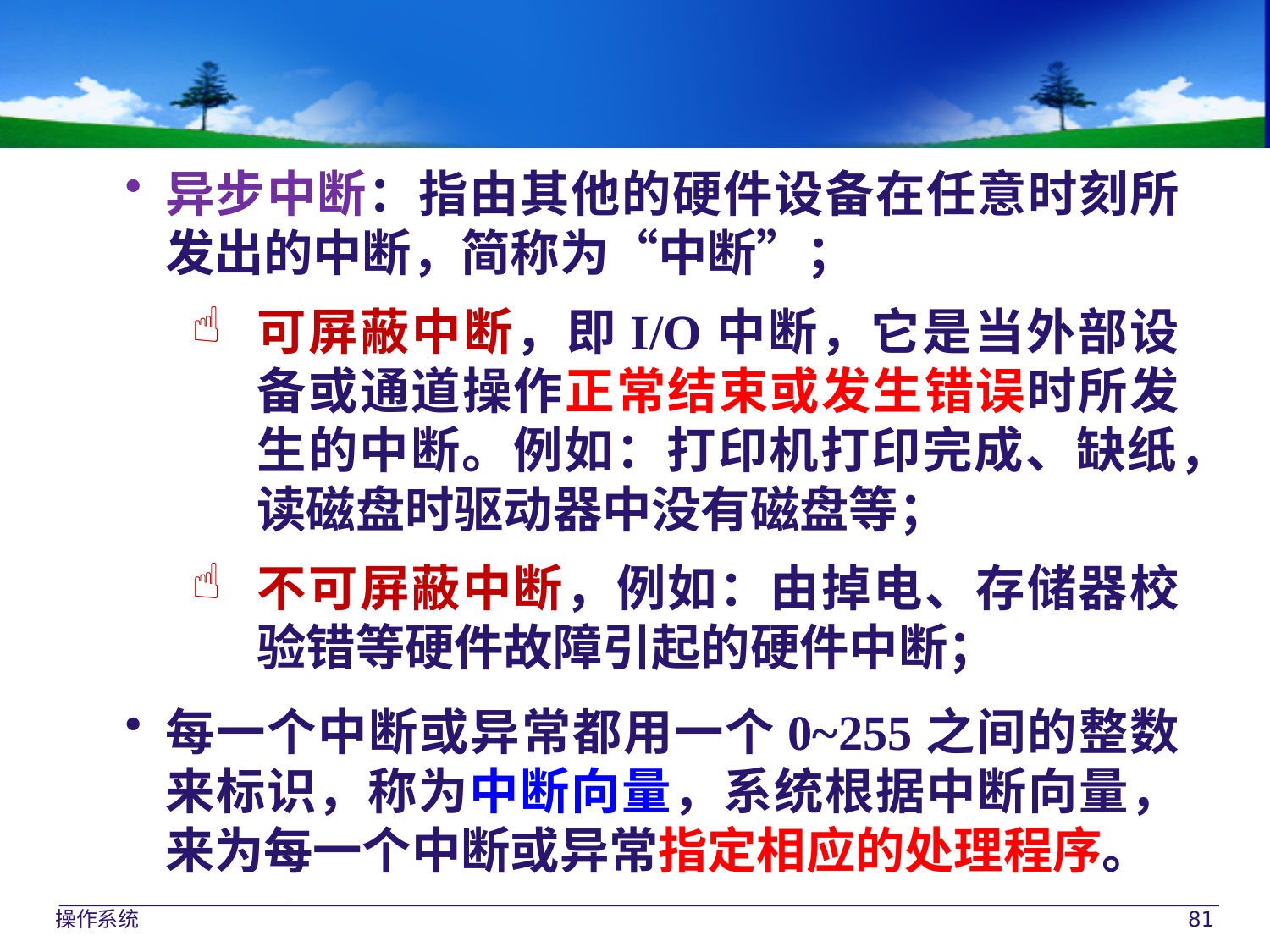

异步中断：指由其他的硬件设备在任意时刻所发出的中断，简称为“中断”；
可屏蔽中断，即I/O中断，它是当外部设备或通道操作正常结束或发生错误时所发生的中断。例如：打印机打印完成、缺纸，读磁盘时驱动器中没有磁盘等；
不可屏蔽中断，例如：由掉电、存储器校验错等硬件故障引起的硬件中断；
每一个中断或异常都用一个0~255之间的整数来标识，称为中断向量，系统根据中断向量，来为每一个中断或异常指定相应的处理程序。
操作系统
81